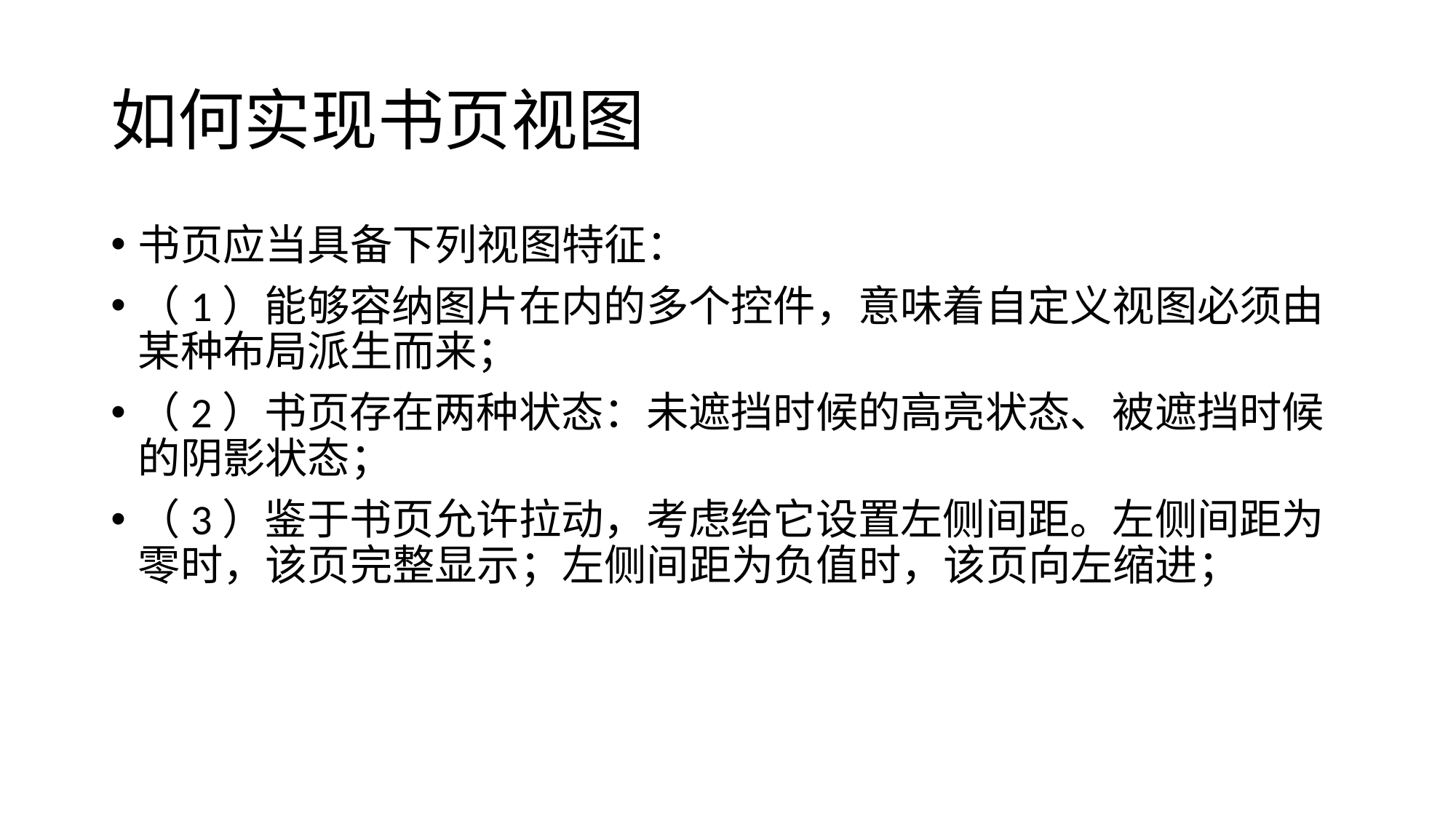

# 如何实现书页视图
书页应当具备下列视图特征：
（1）能够容纳图片在内的多个控件，意味着自定义视图必须由某种布局派生而来；
（2）书页存在两种状态：未遮挡时候的高亮状态、被遮挡时候的阴影状态；
（3）鉴于书页允许拉动，考虑给它设置左侧间距。左侧间距为零时，该页完整显示；左侧间距为负值时，该页向左缩进；